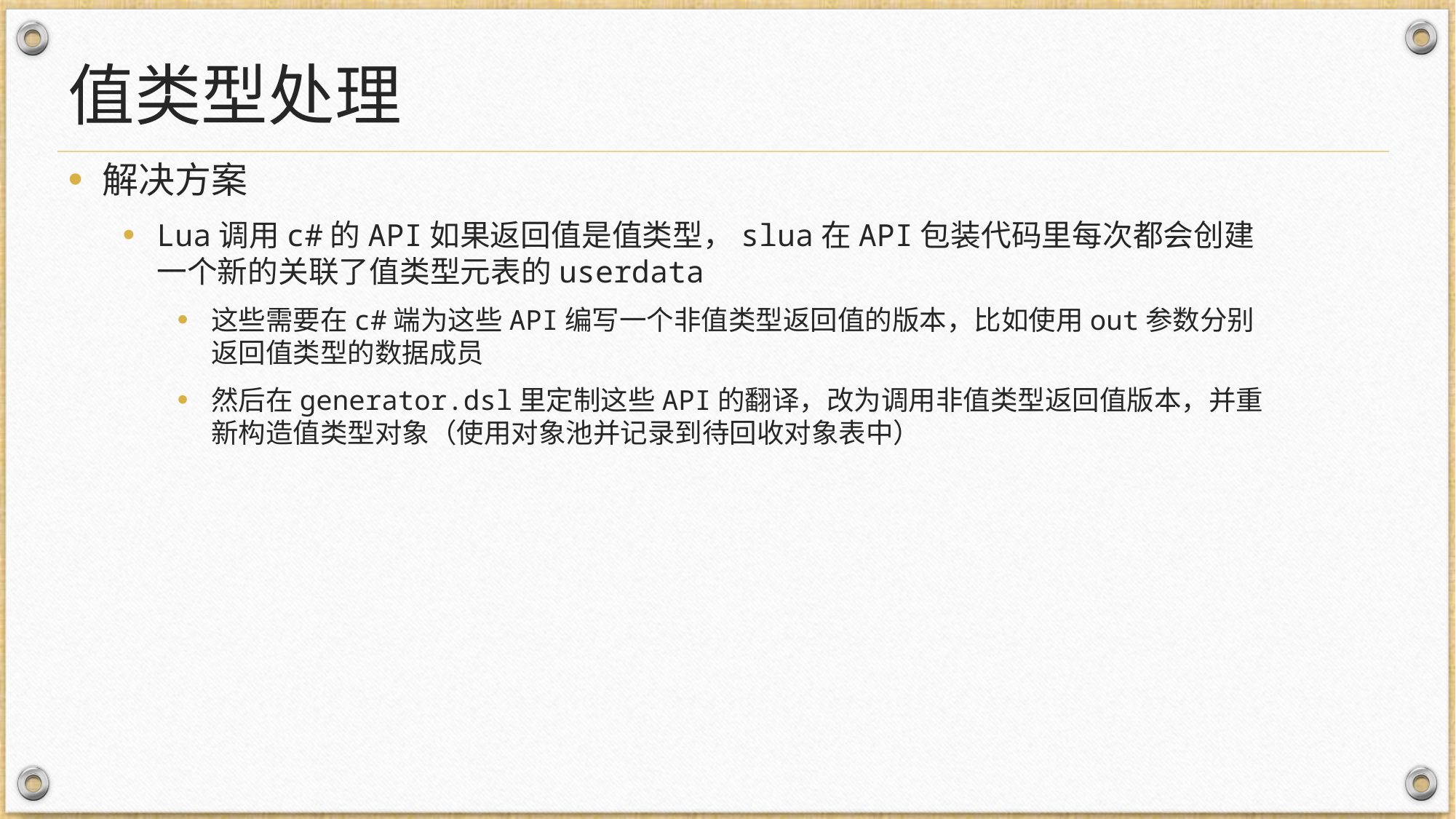

# 值类型处理
解决方案
Lua调用c#的API如果返回值是值类型，slua在API包装代码里每次都会创建一个新的关联了值类型元表的userdata
这些需要在c#端为这些API编写一个非值类型返回值的版本，比如使用out参数分别返回值类型的数据成员
然后在generator.dsl里定制这些API的翻译，改为调用非值类型返回值版本，并重新构造值类型对象（使用对象池并记录到待回收对象表中）